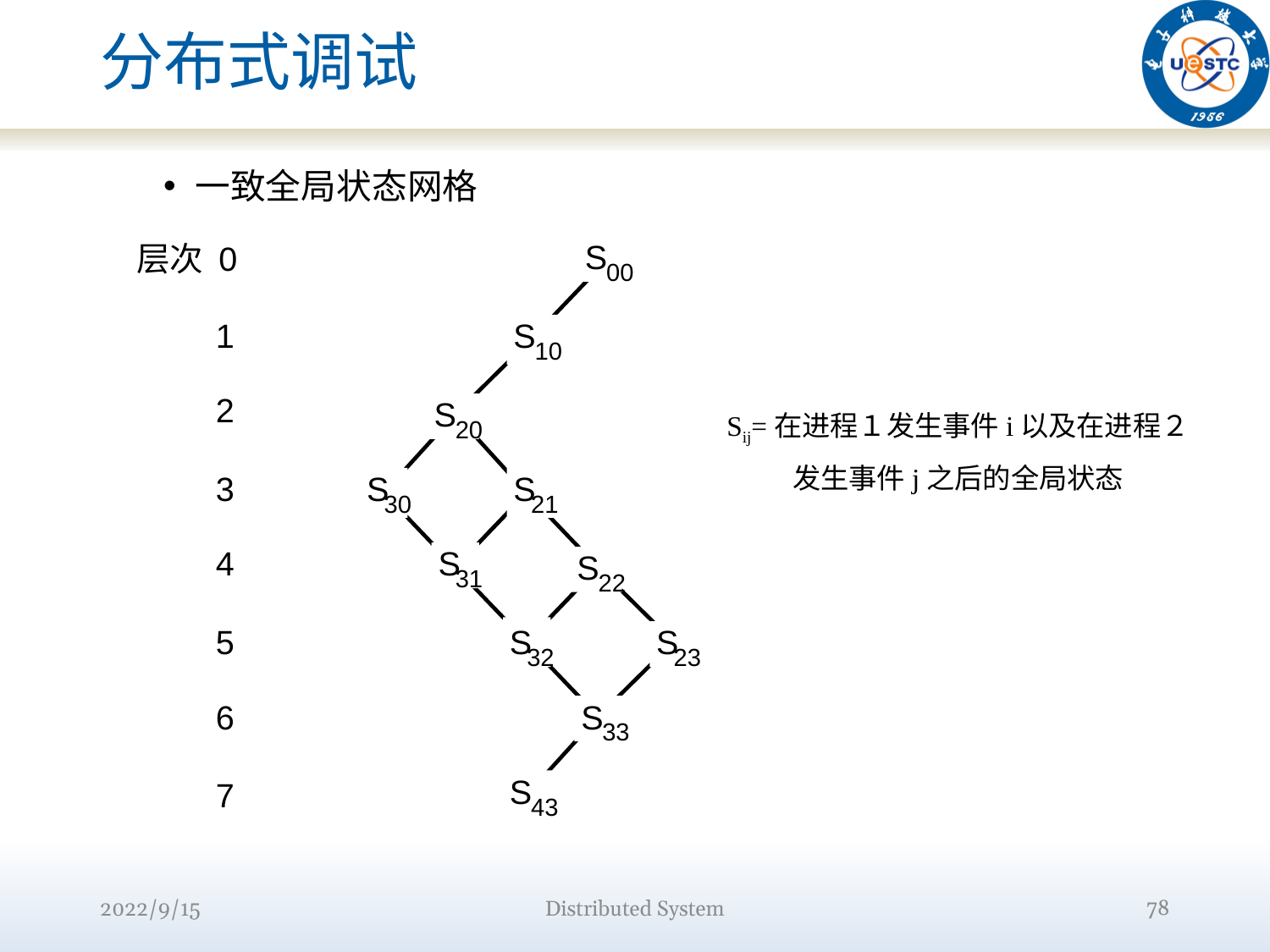

# 分布式调试
一致全局状态网格

S
层次 0
00

1

S
10

2

S

20

3
S
S
30
21

4

S

S
31

22

5
S

S
32
23

6
S

33

S
7
43

Sij=在进程１发生事件i以及在进程２
发生事件j之后的全局状态
2022/9/15
Distributed System
78